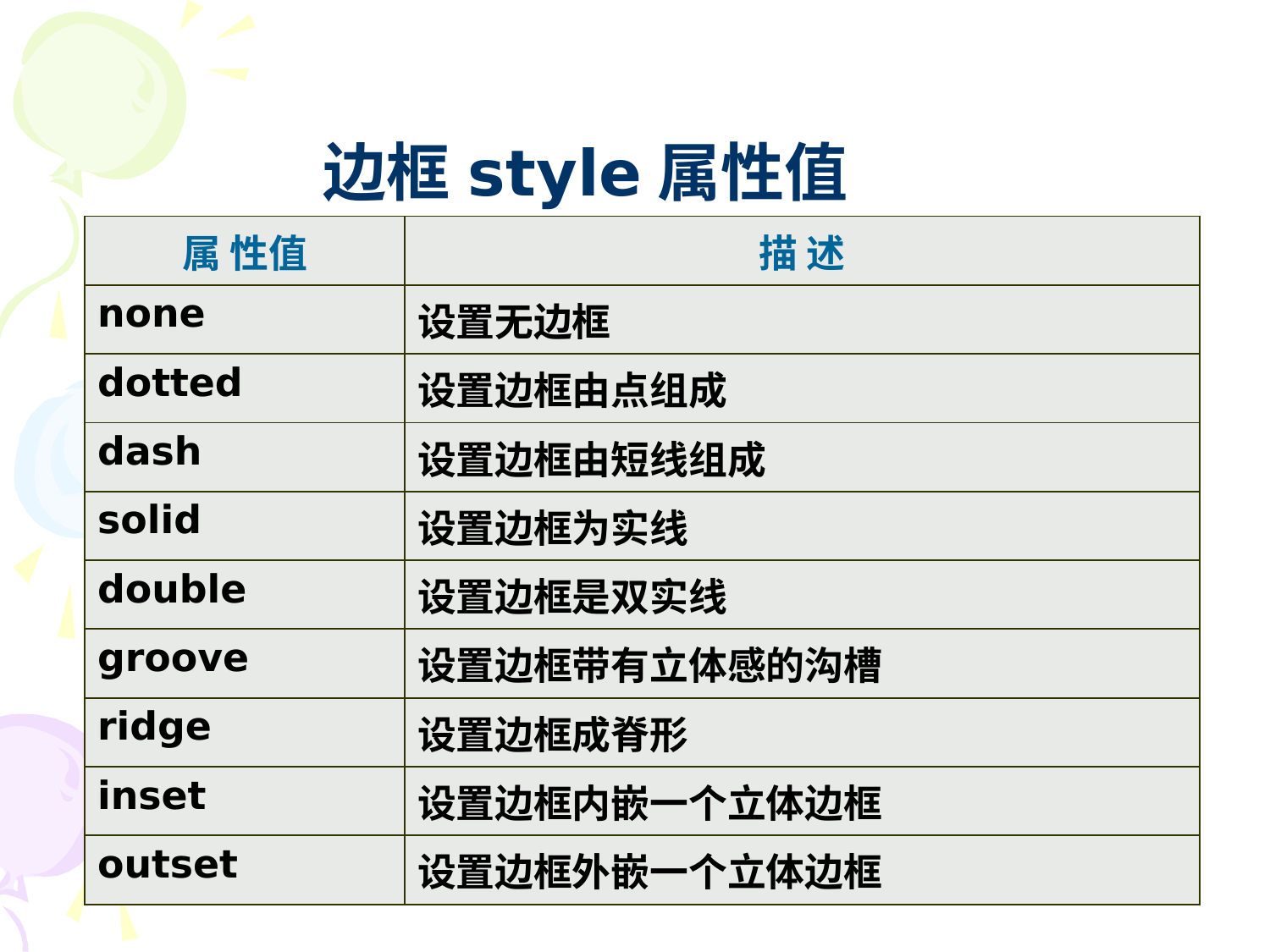

#

| 边框style属性值 |
| --- |
| 属 性值 | 描 述 |
| --- | --- |
| none | 设置无边框 |
| dotted | 设置边框由点组成 |
| dash | 设置边框由短线组成 |
| solid | 设置边框为实线 |
| double | 设置边框是双实线 |
| groove | 设置边框带有立体感的沟槽 |
| ridge | 设置边框成脊形 |
| inset | 设置边框内嵌一个立体边框 |
| outset | 设置边框外嵌一个立体边框 |